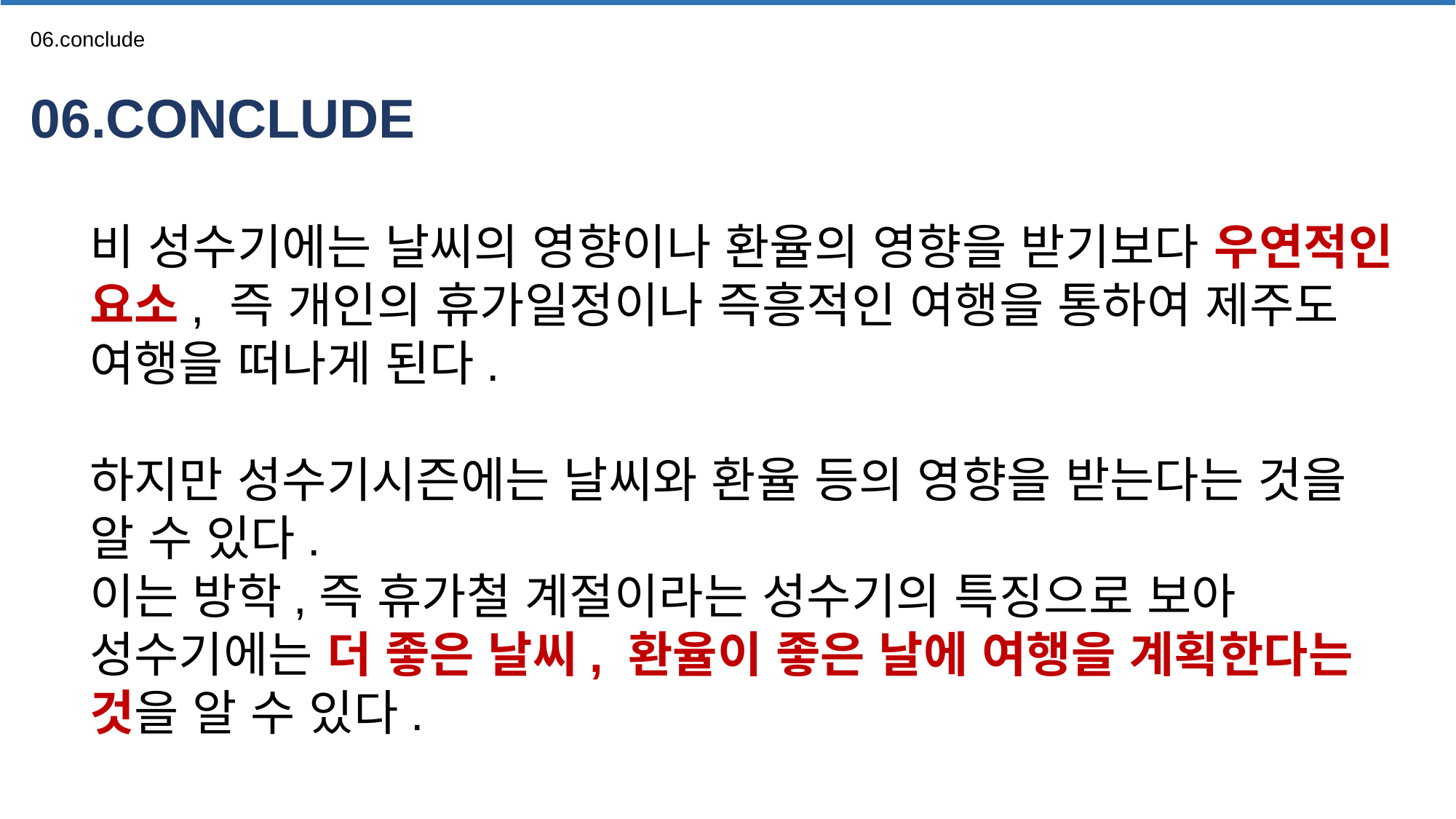

06.conclude

06.CONCLUDE
비 성수기에는 날씨의 영향이나 환율의 영향을 받기보다 우연적인 요소, 즉 개인의 휴가일정이나 즉흥적인 여행을 통하여 제주도 여행을 떠나게 된다.

하지만 성수기시즌에는 날씨와 환율 등의 영향을 받는다는 것을 알 수 있다.
이는 방학,즉 휴가철 계절이라는 성수기의 특징으로 보아
성수기에는 더 좋은 날씨, 환율이 좋은 날에 여행을 계획한다는 것을 알 수 있다.